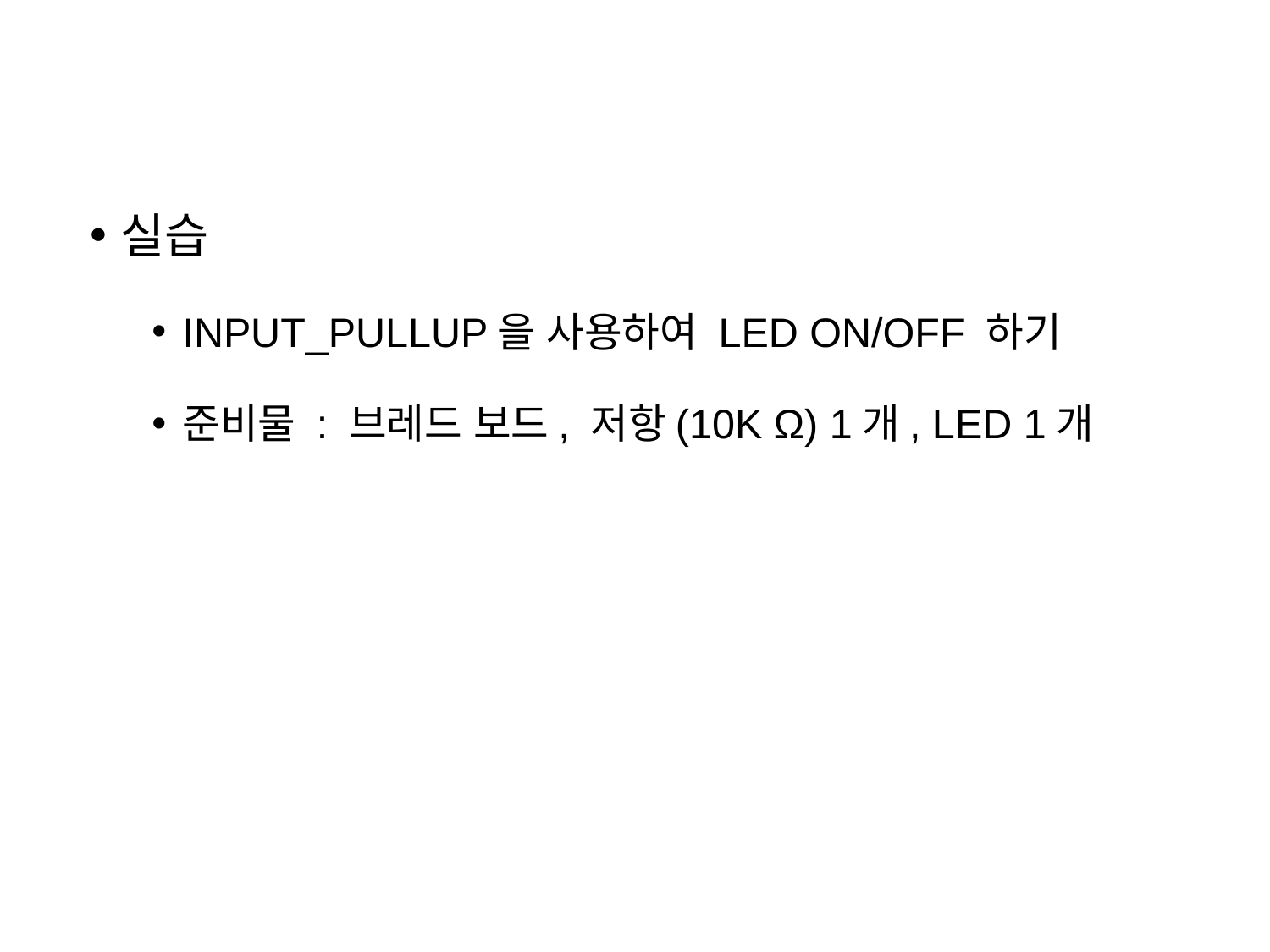

실습
INPUT_PULLUP을 사용하여 LED ON/OFF 하기
준비물 : 브레드 보드, 저항(10K Ω) 1개, LED 1개